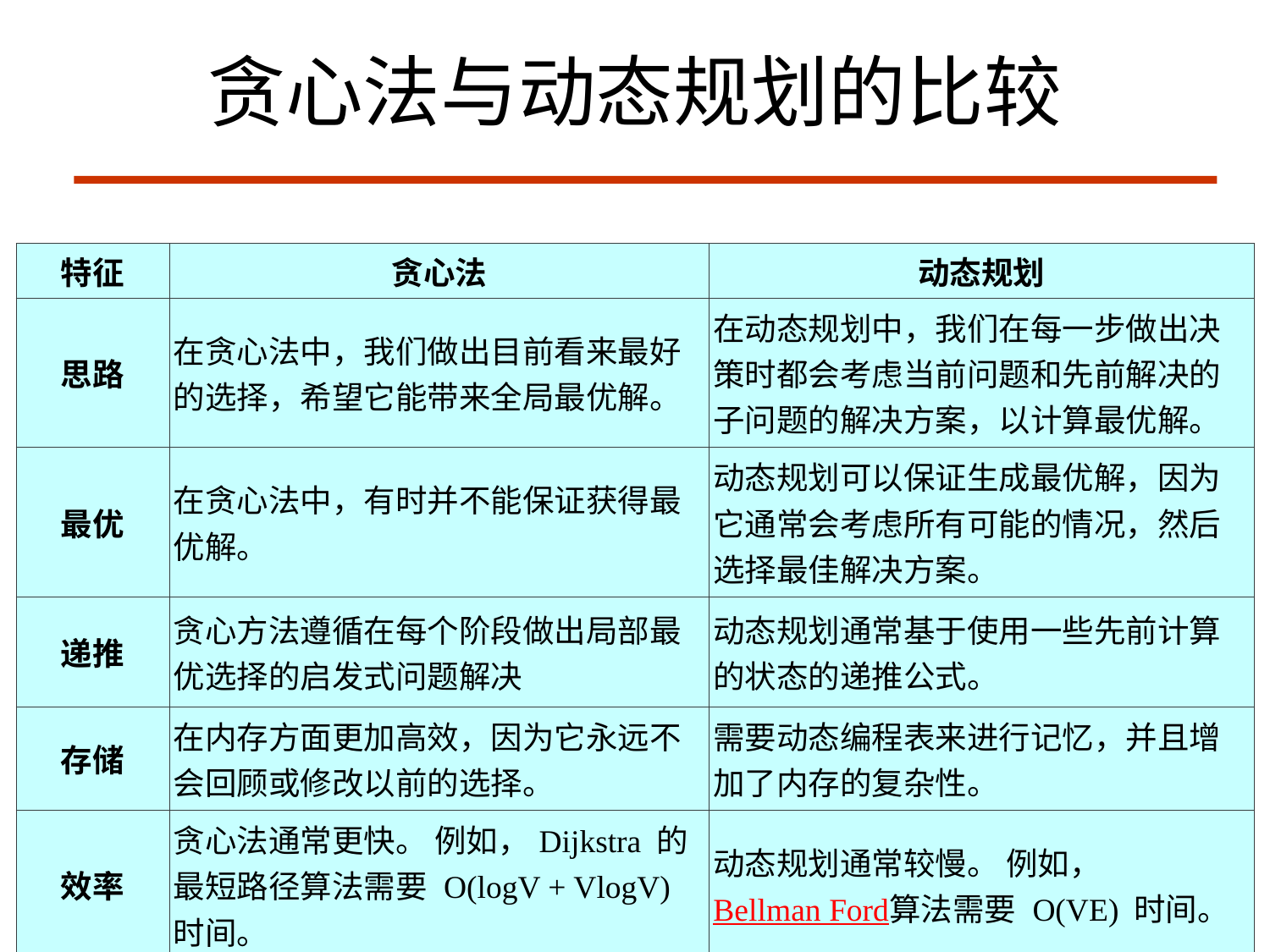

# 贪心法与动态规划的比较
| 特征 | 贪心法 | 动态规划 |
| --- | --- | --- |
| 思路 | 在贪心法中，我们做出目前看来最好的选择，希望它能带来全局最优解。 | 在动态规划中，我们在每一步做出决策时都会考虑当前问题和先前解决的子问题的解决方案，以计算最优解。 |
| 最优 | 在贪心法中，有时并不能保证获得最优解。 | 动态规划可以保证生成最优解，因为它通常会考虑所有可能的情况，然后选择最佳解决方案。 |
| 递推 | 贪心方法遵循在每个阶段做出局部最优选择的启发式问题解决 | 动态规划通常基于使用一些先前计算的状态的递推公式。 |
| 存储 | 在内存方面更加高效，因为它永远不会回顾或修改以前的选择。 | 需要动态编程表来进行记忆，并且增加了内存的复杂性。 |
| 效率 | 贪心法通常更快。 例如，Dijkstra 的最短路径算法需要 O(logV + VlogV) 时间。 | 动态规划通常较慢。 例如， Bellman Ford算法需要 O(VE) 时间。 |